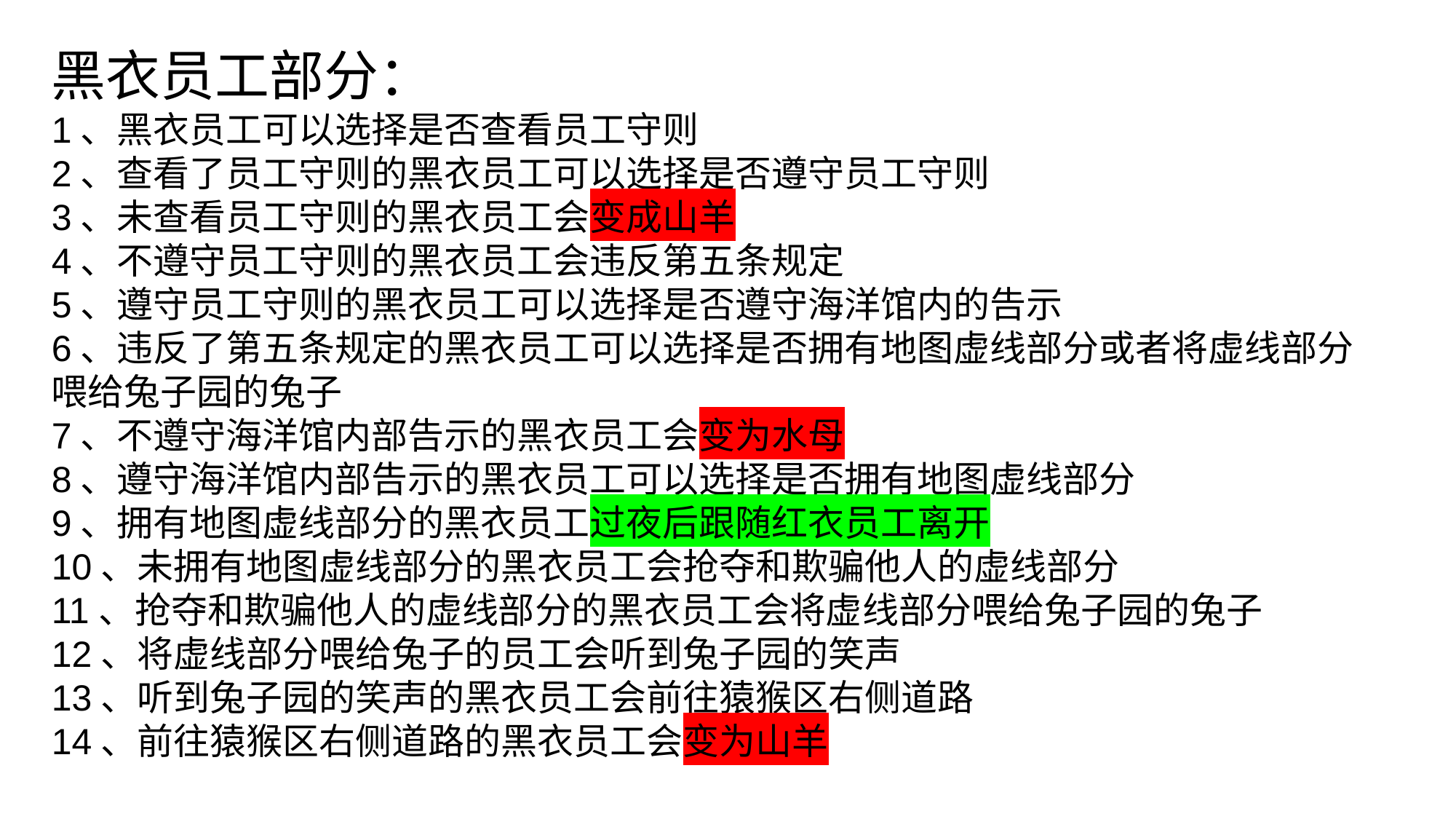

黑衣员工部分：
1、黑衣员工可以选择是否查看员工守则
2、查看了员工守则的黑衣员工可以选择是否遵守员工守则
3、未查看员工守则的黑衣员工会变成山羊
4、不遵守员工守则的黑衣员工会违反第五条规定
5、遵守员工守则的黑衣员工可以选择是否遵守海洋馆内的告示
6、违反了第五条规定的黑衣员工可以选择是否拥有地图虚线部分或者将虚线部分喂给兔子园的兔子
7、不遵守海洋馆内部告示的黑衣员工会变为水母
8、遵守海洋馆内部告示的黑衣员工可以选择是否拥有地图虚线部分
9、拥有地图虚线部分的黑衣员工过夜后跟随红衣员工离开
10、未拥有地图虚线部分的黑衣员工会抢夺和欺骗他人的虚线部分
11、抢夺和欺骗他人的虚线部分的黑衣员工会将虚线部分喂给兔子园的兔子
12、将虚线部分喂给兔子的员工会听到兔子园的笑声
13、听到兔子园的笑声的黑衣员工会前往猿猴区右侧道路
14、前往猿猴区右侧道路的黑衣员工会变为山羊